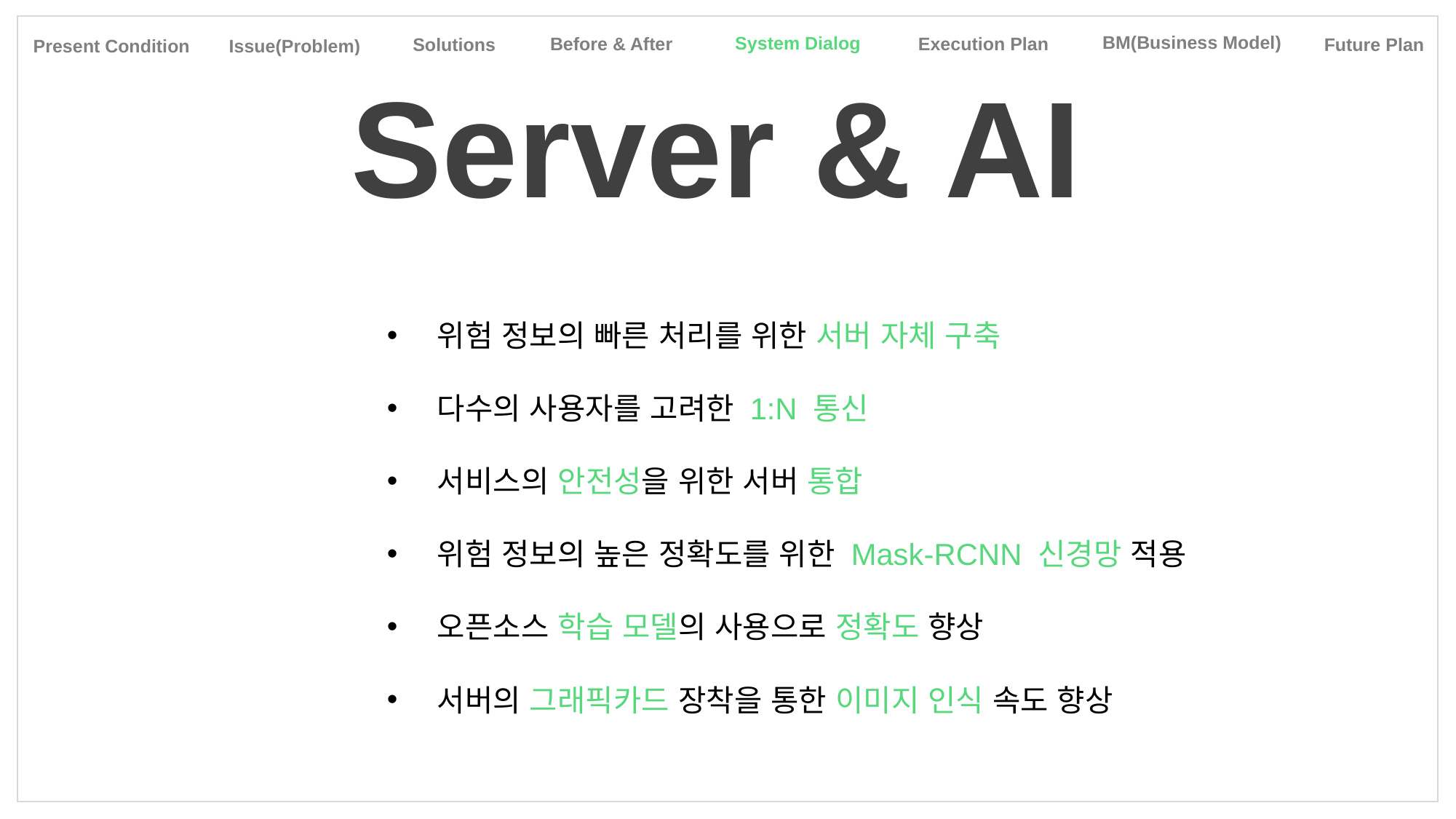

BM(Business Model)
System Dialog
Before & After
Execution Plan
Solutions
Future Plan
Present Condition
Issue(Problem)
Server & AI
 위험 정보의 빠른 처리를 위한 서버 자체 구축

 다수의 사용자를 고려한 1:N 통신

 서비스의 안전성을 위한 서버 통합

 위험 정보의 높은 정확도를 위한 Mask-RCNN 신경망 적용

 오픈소스 학습 모델의 사용으로 정확도 향상

 서버의 그래픽카드 장착을 통한 이미지 인식 속도 향상